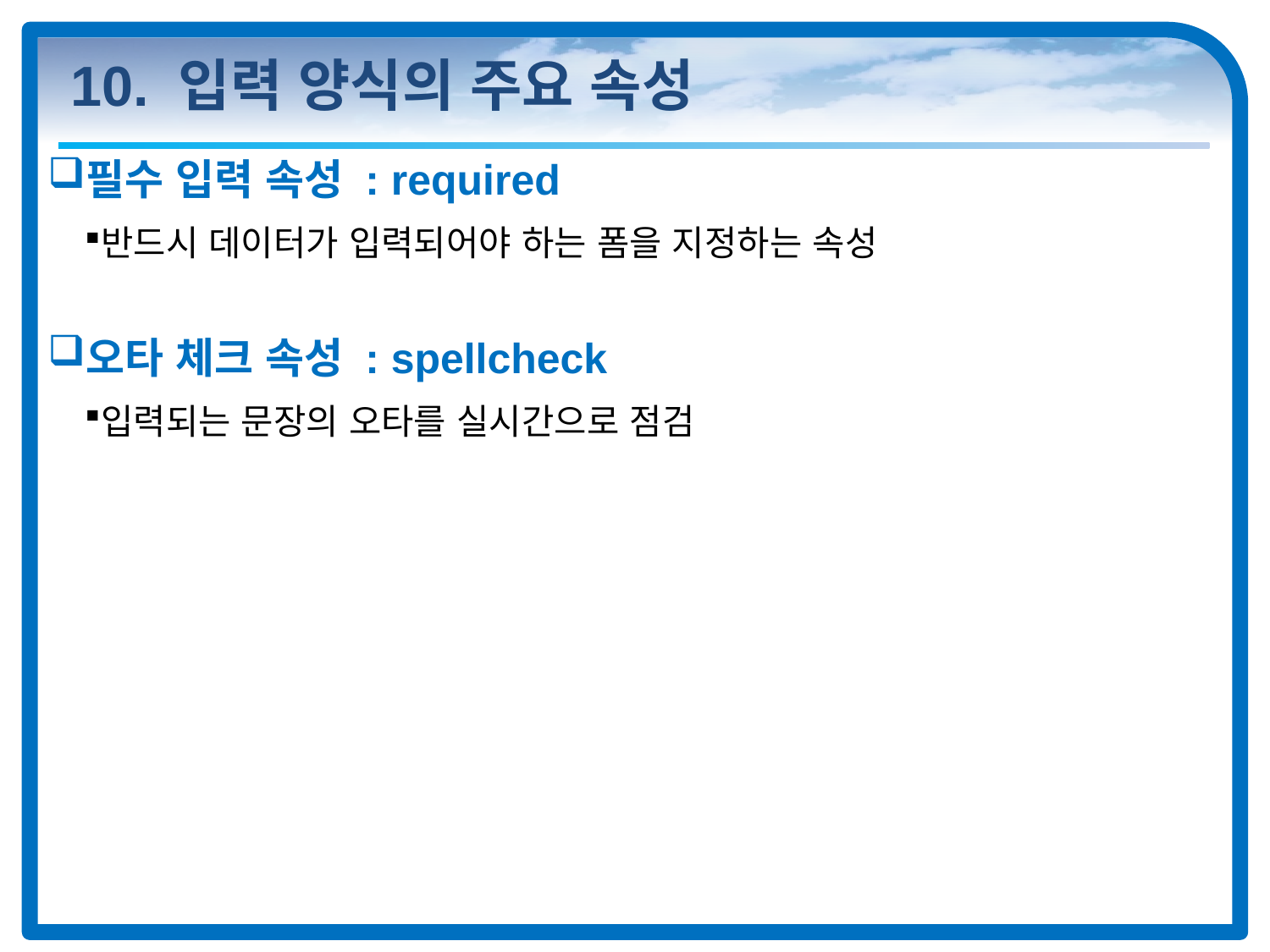

# 10. 입력 양식의 주요 속성
필수 입력 속성 : required
반드시 데이터가 입력되어야 하는 폼을 지정하는 속성

오타 체크 속성 : spellcheck
입력되는 문장의 오타를 실시간으로 점검